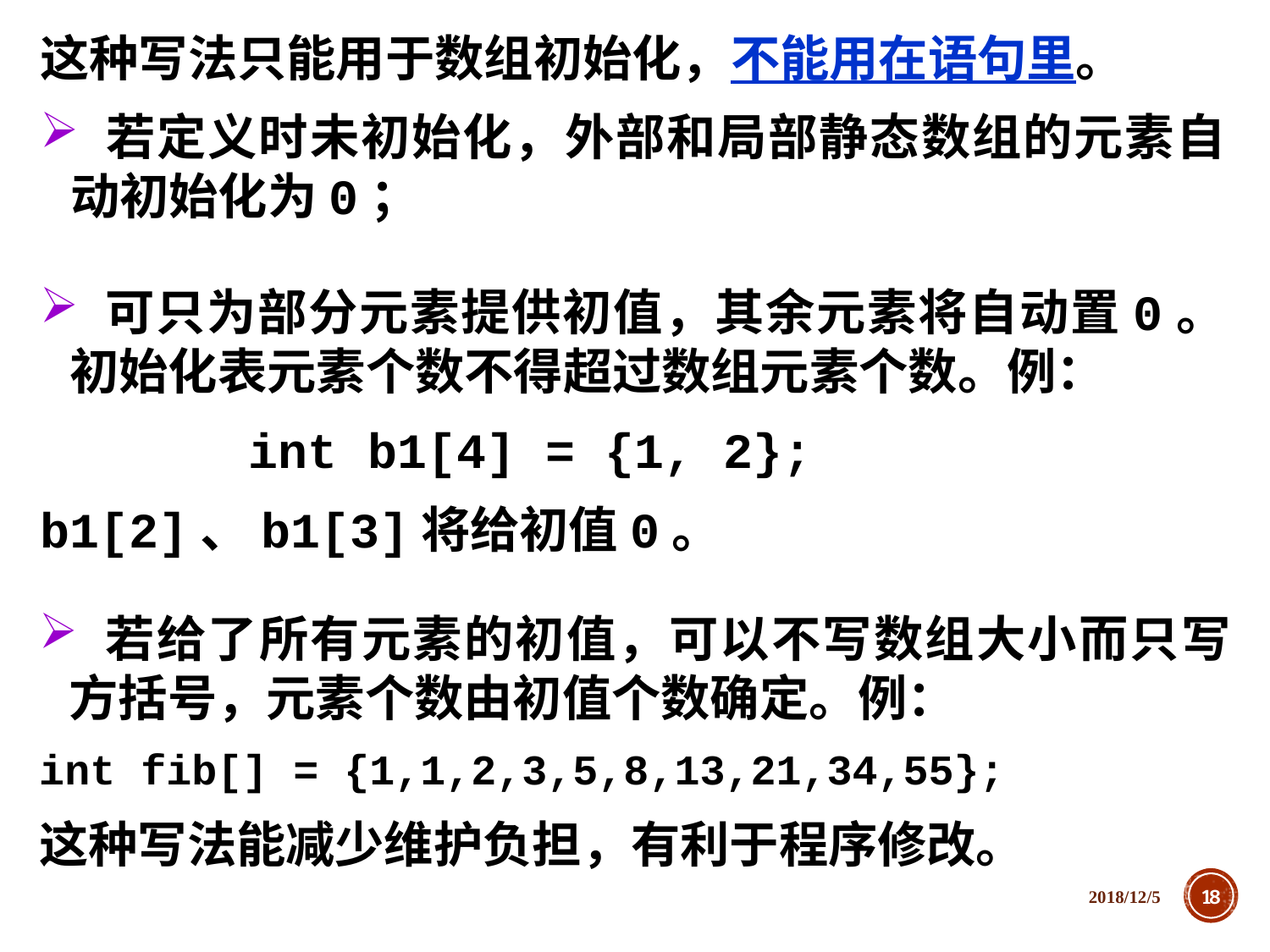

这种写法只能用于数组初始化，不能用在语句里。
 若定义时未初始化，外部和局部静态数组的元素自动初始化为0；
 可只为部分元素提供初值，其余元素将自动置0。初始化表元素个数不得超过数组元素个数。例：
　　　　int b1[4] = {1, 2};
b1[2]、b1[3]将给初值0。
 若给了所有元素的初值，可以不写数组大小而只写方括号，元素个数由初值个数确定。例：
int fib[] = {1,1,2,3,5,8,13,21,34,55};
这种写法能减少维护负担，有利于程序修改。
2018/12/5
18